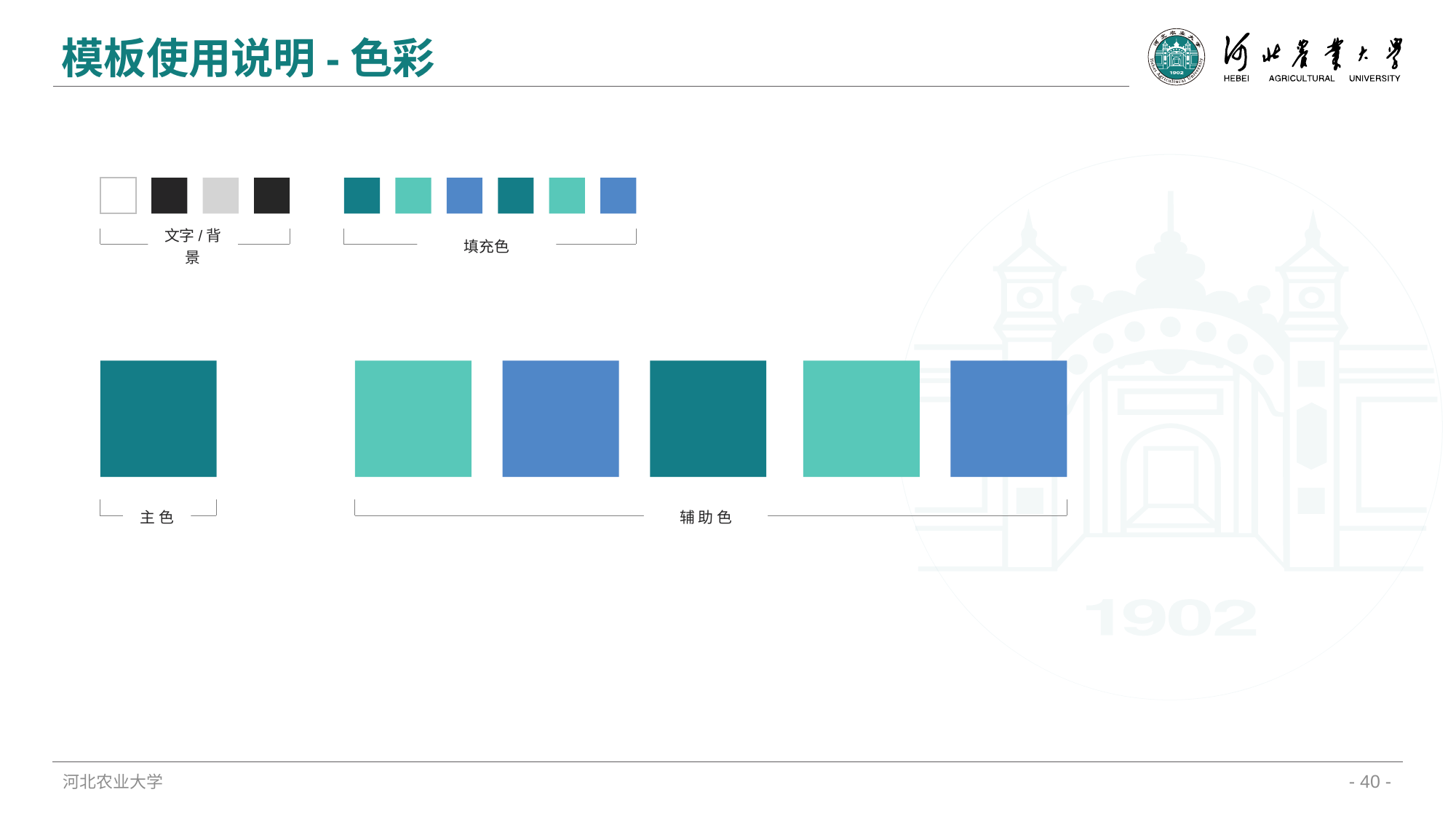

模板使用说明-色彩

文字/背景
填充色

辅 助 色
主 色
河北农业大学
- 40 -